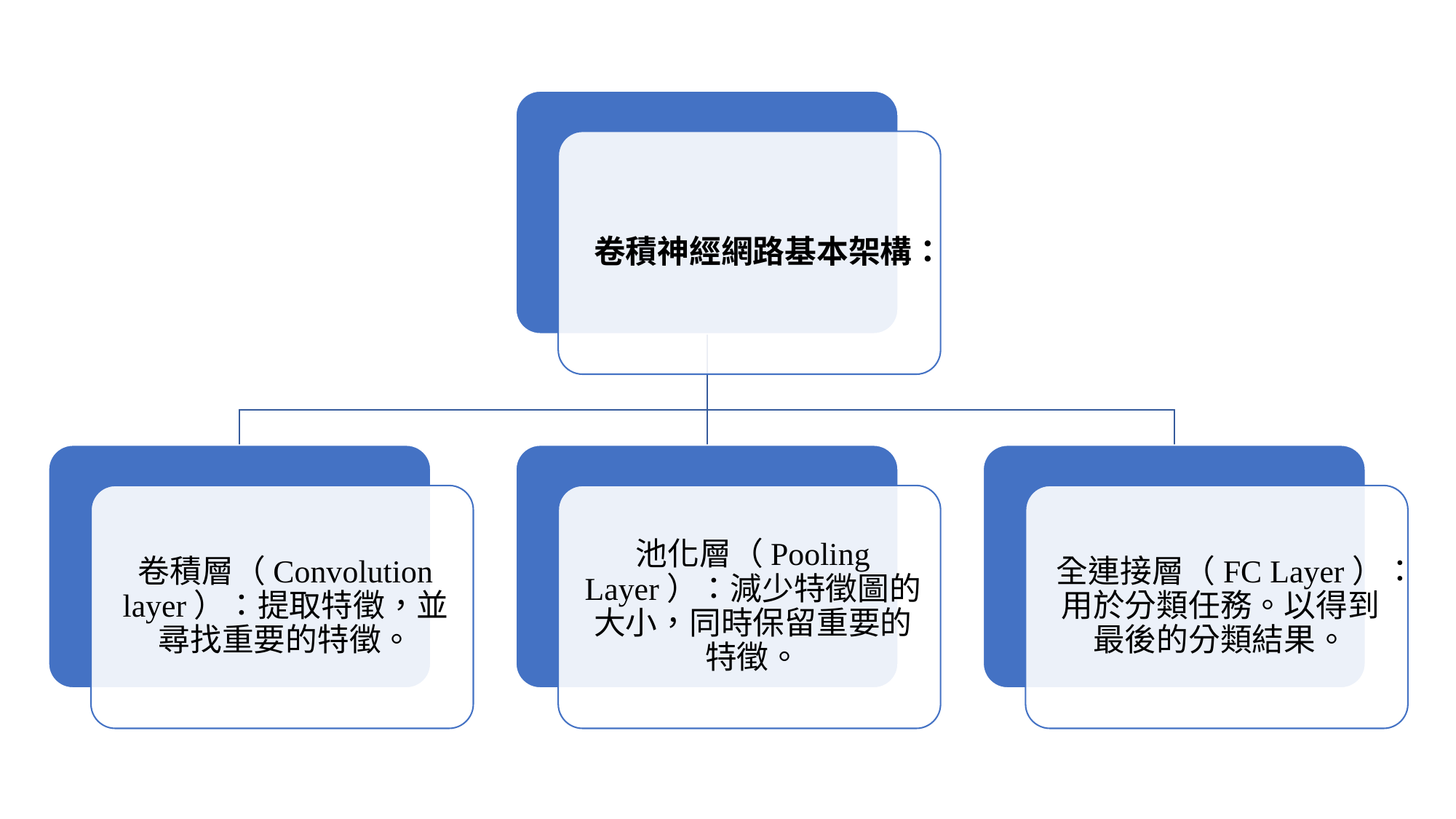

卷積神經網路基本架構：
卷積層（Convolution layer）：提取特徵，並尋找重要的特徵。
池化層（Pooling Layer）：減少特徵圖的大小，同時保留重要的特徵。
全連接層（FC Layer）：用於分類任務。以得到最後的分類結果。